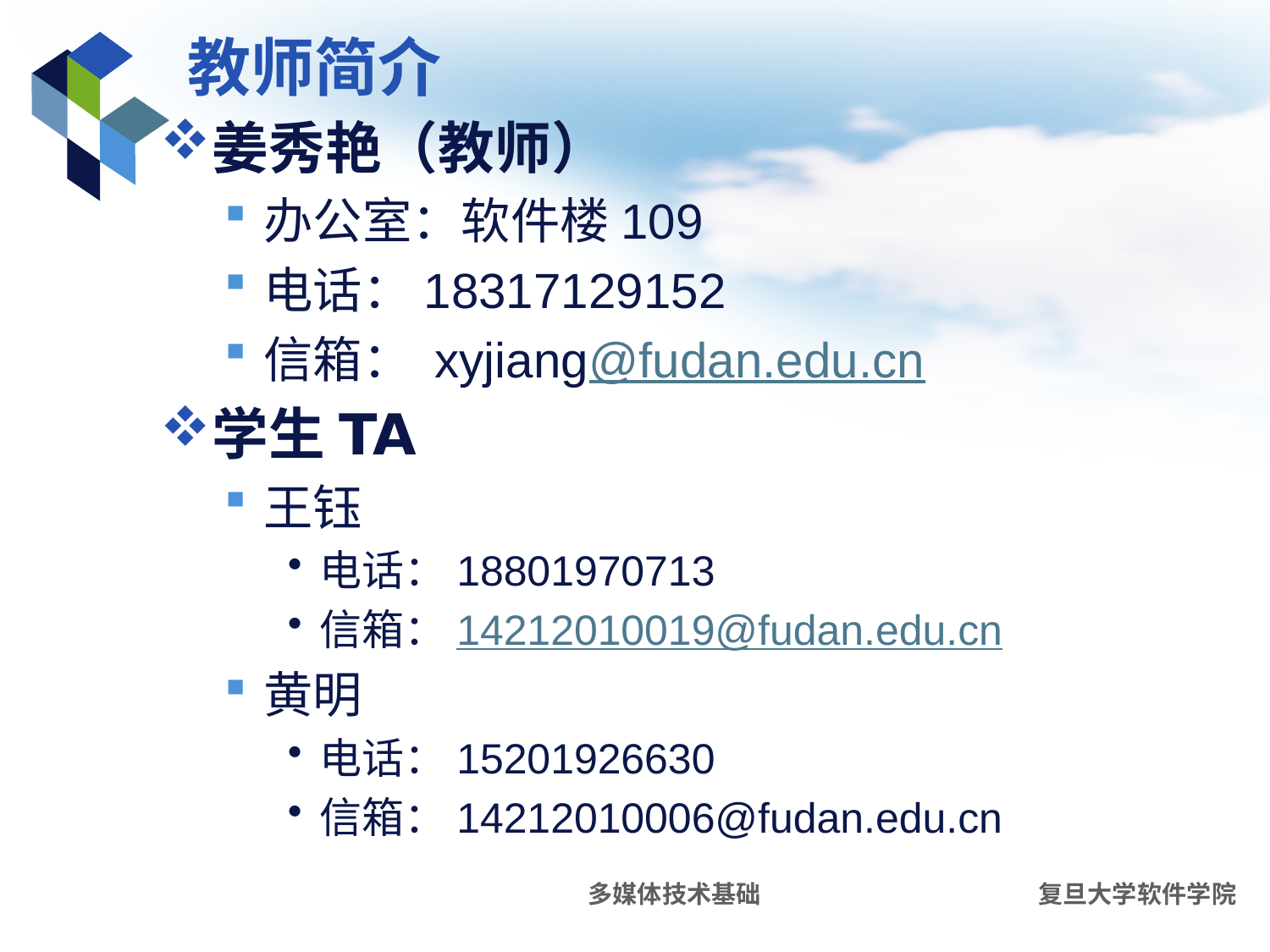

# 教师简介
姜秀艳（教师）
办公室：软件楼109
电话：18317129152
信箱： xyjiang@fudan.edu.cn
学生TA
王钰
电话：18801970713
信箱：14212010019@fudan.edu.cn
黄明
电话：15201926630
信箱：14212010006@fudan.edu.cn
多媒体技术基础